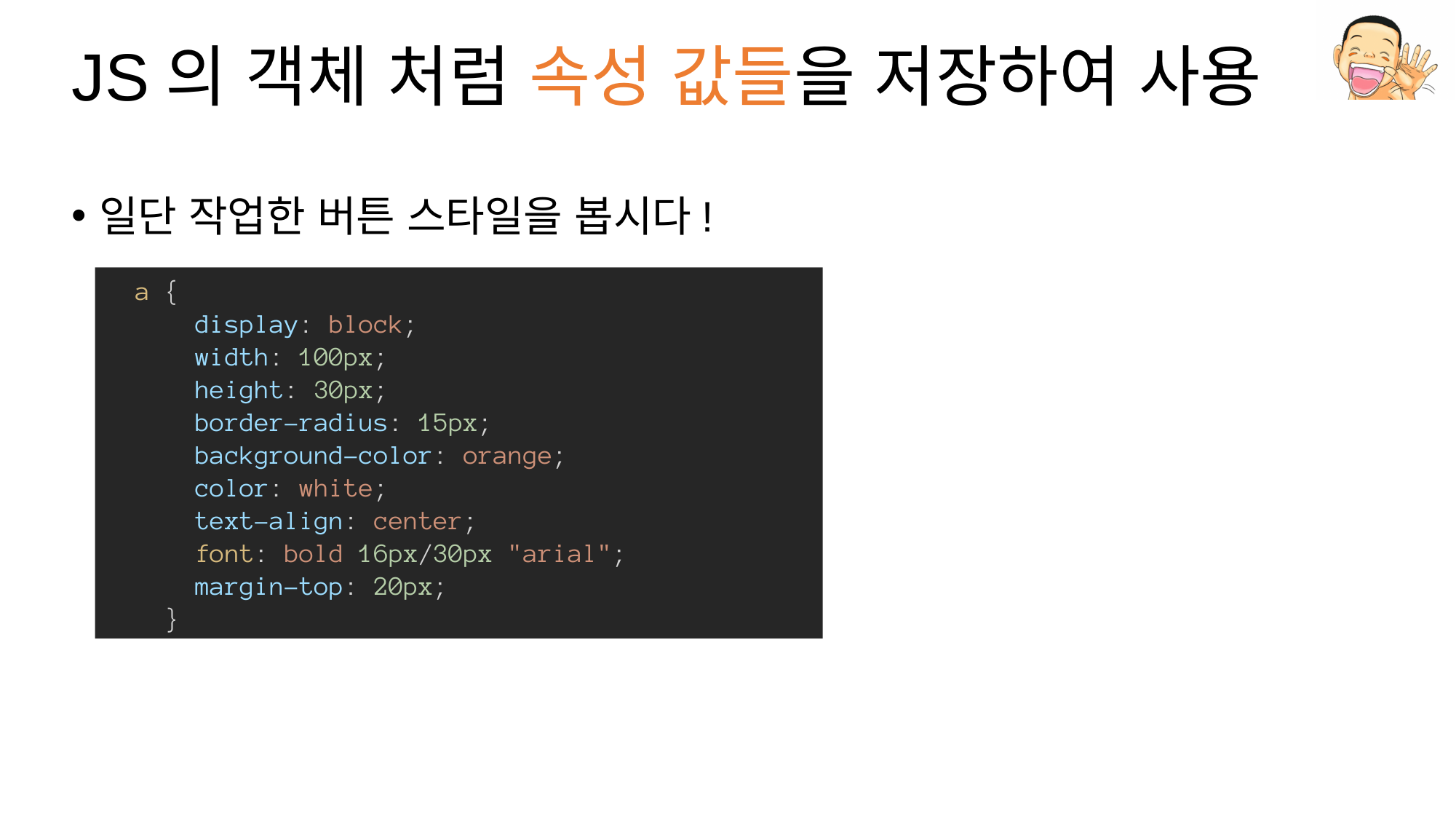

# JS의 객체 처럼 속성 값들을 저장하여 사용
일단 작업한 버튼 스타일을 봅시다!
  a {
      display: block;
      width: 100px;
      height: 30px;
      border-radius: 15px;
      background-color: orange;
      color: white;
      text-align: center;
      font: bold 16px/30px "arial";
      margin-top: 20px;
    }